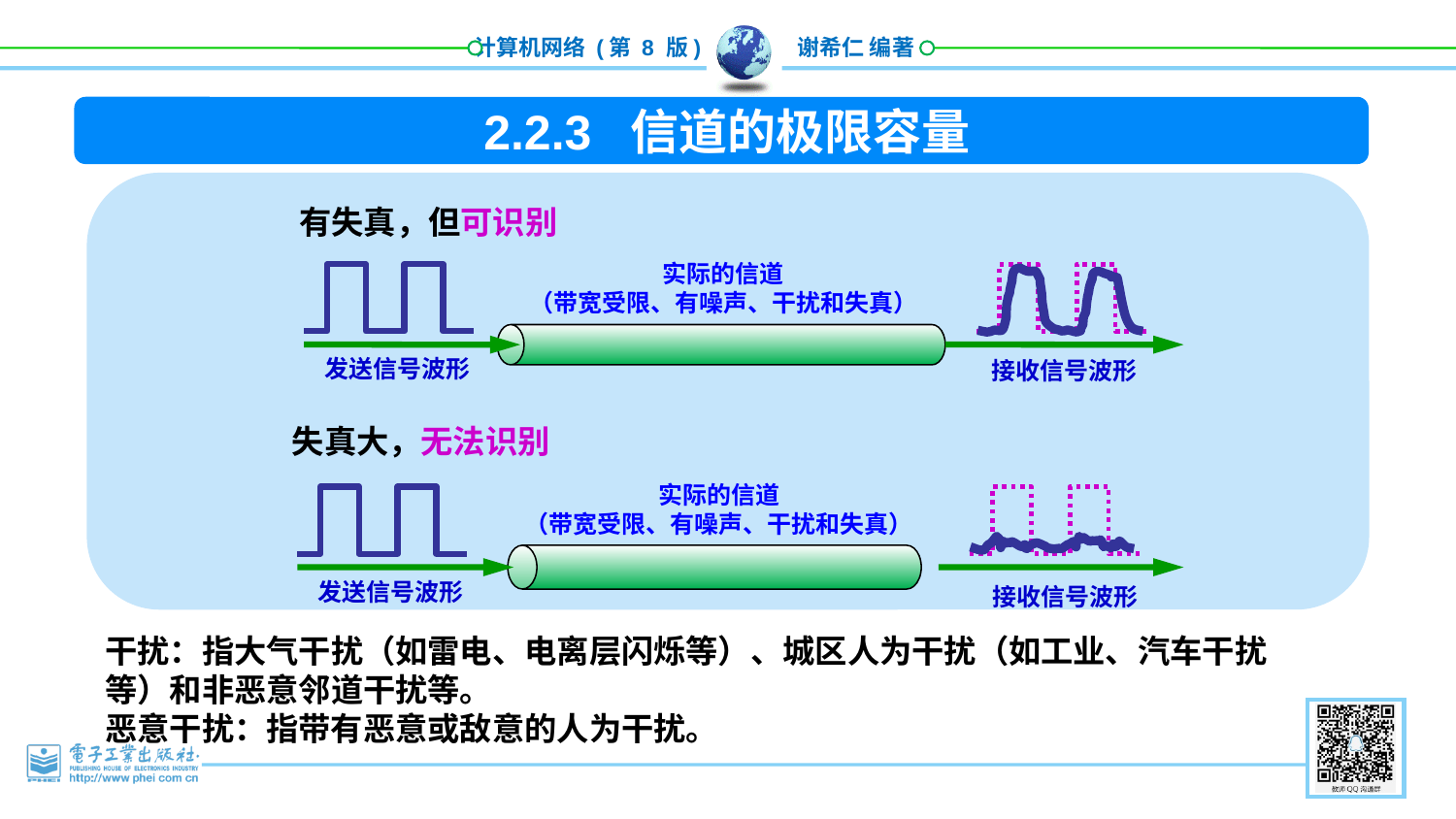

2.2.3  信道的极限容量

有失真，但可识别
实际的信道
（带宽受限、有噪声、干扰和失真）

发送信号波形
接收信号波形
失真大，无法识别

实际的信道
（带宽受限、有噪声、干扰和失真）

发送信号波形
接收信号波形
干扰：指大气干扰（如雷电、电离层闪烁等）、城区人为干扰（如工业、汽车干扰等）和非恶意邻道干扰等。
恶意干扰：指带有恶意或敌意的人为干扰。